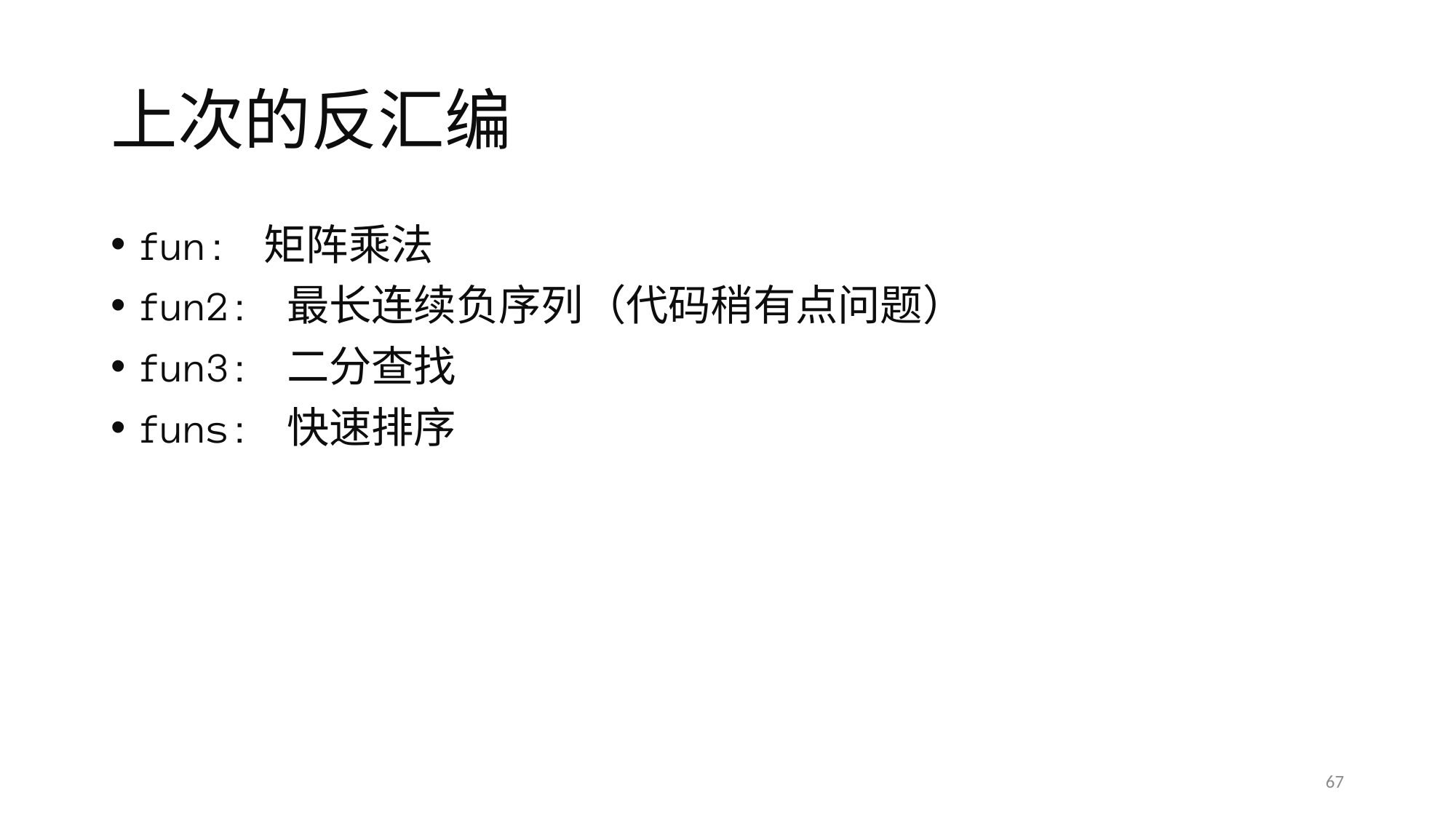

# 上次的反汇编
fun: 矩阵乘法
fun2: 最长连续负序列（代码稍有点问题）
fun3: 二分查找
funs: 快速排序
67